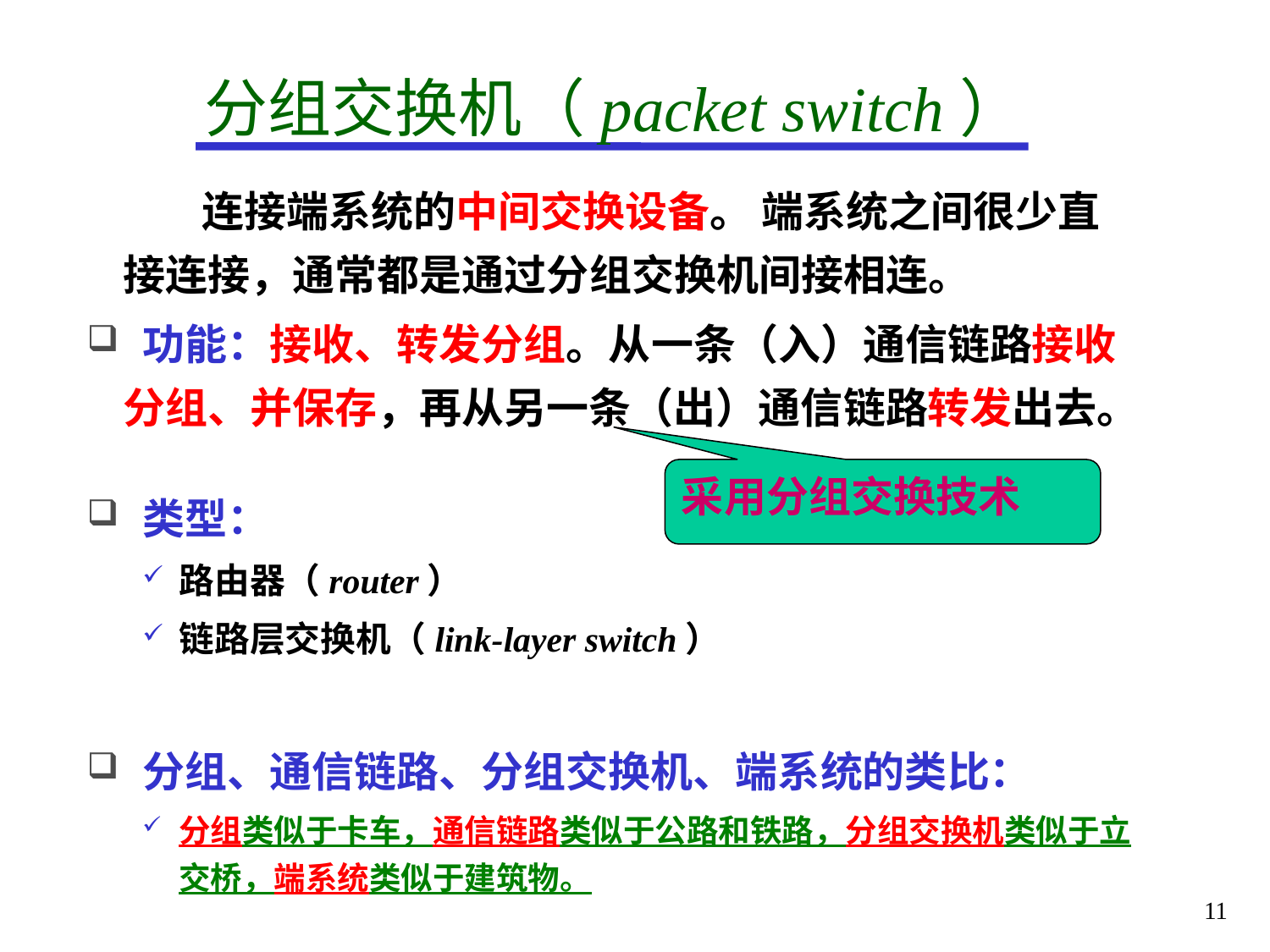

# 分组交换机（packet switch）
           连接端系统的中间交换设备。 端系统之间很少直接连接，通常都是通过分组交换机间接相连。
 功能：接收、转发分组。从一条（入）通信链路接收分组、并保存，再从另一条（出）通信链路转发出去。

 类型：
路由器（router）
链路层交换机（link-layer switch）

 分组、通信链路、分组交换机、端系统的类比：
分组类似于卡车，通信链路类似于公路和铁路，分组交换机类似于立交桥，端系统类似于建筑物。
采用分组交换技术
11